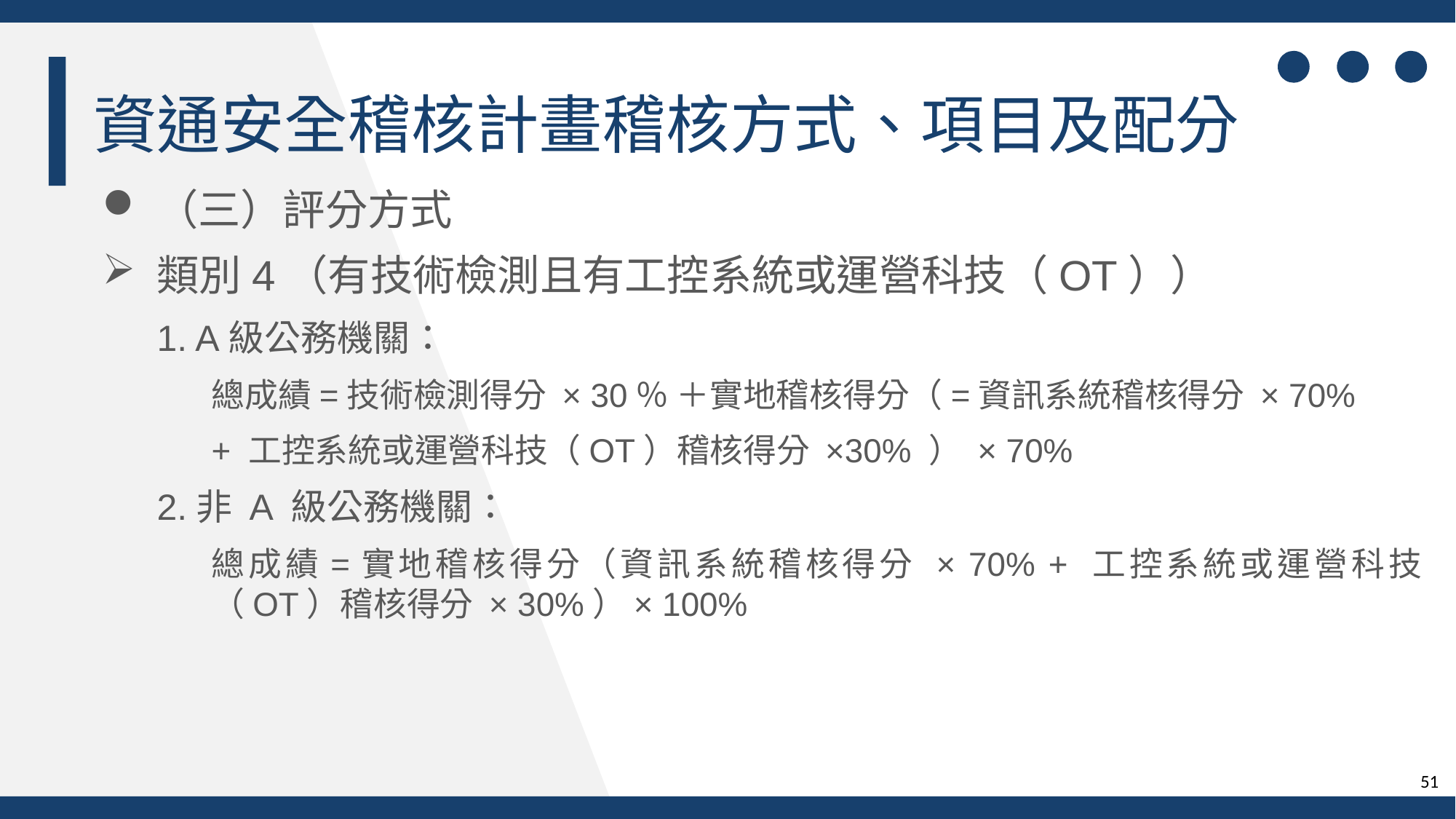

資通安全稽核計畫稽核方式、項目及配分
（三）評分方式
類別4（有技術檢測且有工控系統或運營科技（OT））
1. A級公務機關：
總成績=技術檢測得分 × 30％ ＋實地稽核得分（=資訊系統稽核得分 × 70%
+ 工控系統或運營科技（OT）稽核得分 ×30% ） × 70%
2.非 A 級公務機關：
總成績=實地稽核得分（資訊系統稽核得分 × 70% + 工控系統或運營科技（OT）稽核得分 × 30%）× 100%